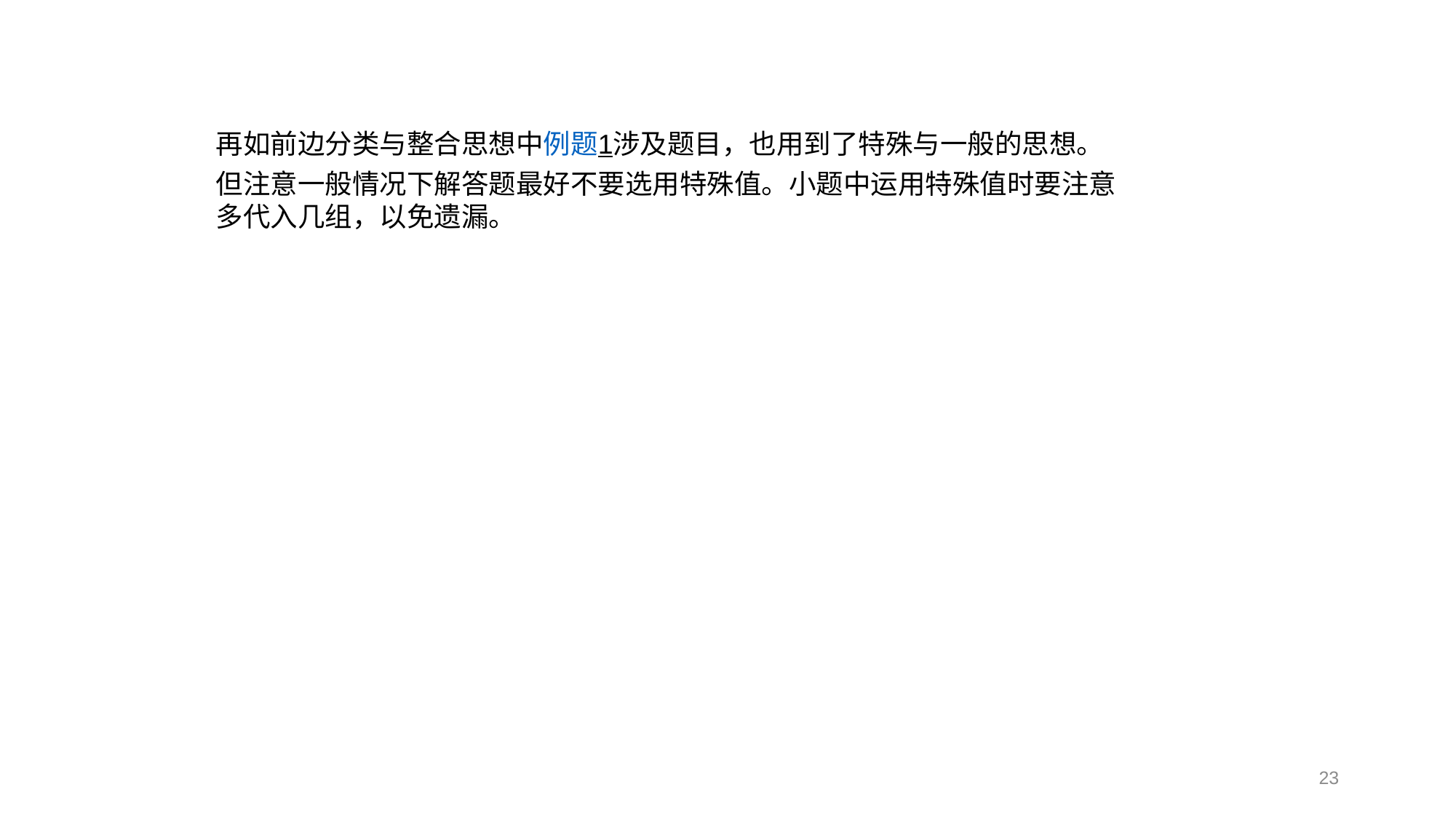

再如前边分类与整合思想中例题1涉及题目，也用到了特殊与一般的思想。但注意一般情况下解答题最好不要选用特殊值。小题中运用特殊值时要注意多代入几组，以免遗漏。
23